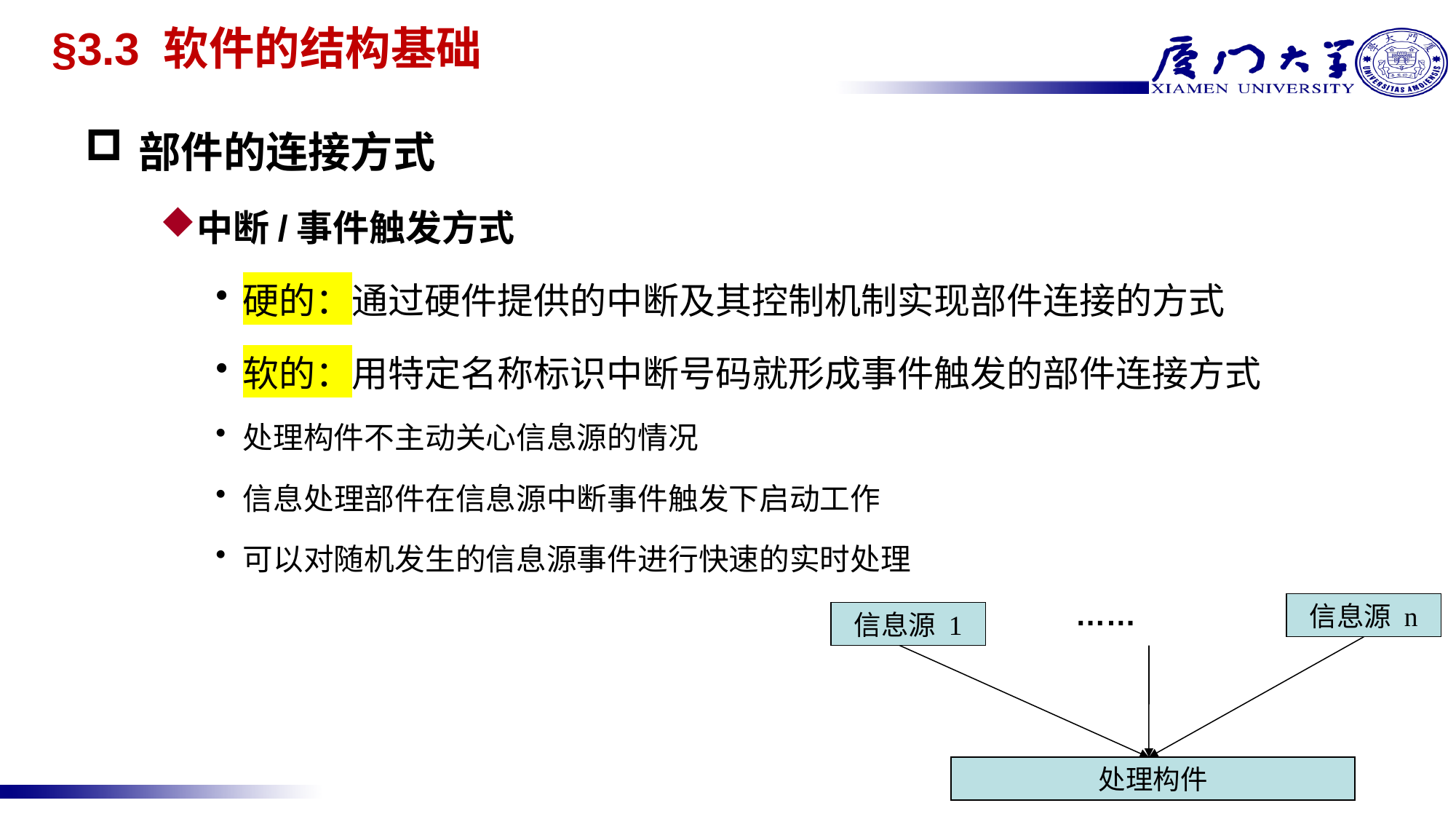

# §3.3 软件的结构基础
部件的连接方式
中断/事件触发方式
硬的：通过硬件提供的中断及其控制机制实现部件连接的方式
软的：用特定名称标识中断号码就形成事件触发的部件连接方式
处理构件不主动关心信息源的情况
信息处理部件在信息源中断事件触发下启动工作
可以对随机发生的信息源事件进行快速的实时处理
……
信息源 n
信息源 1

处理构件